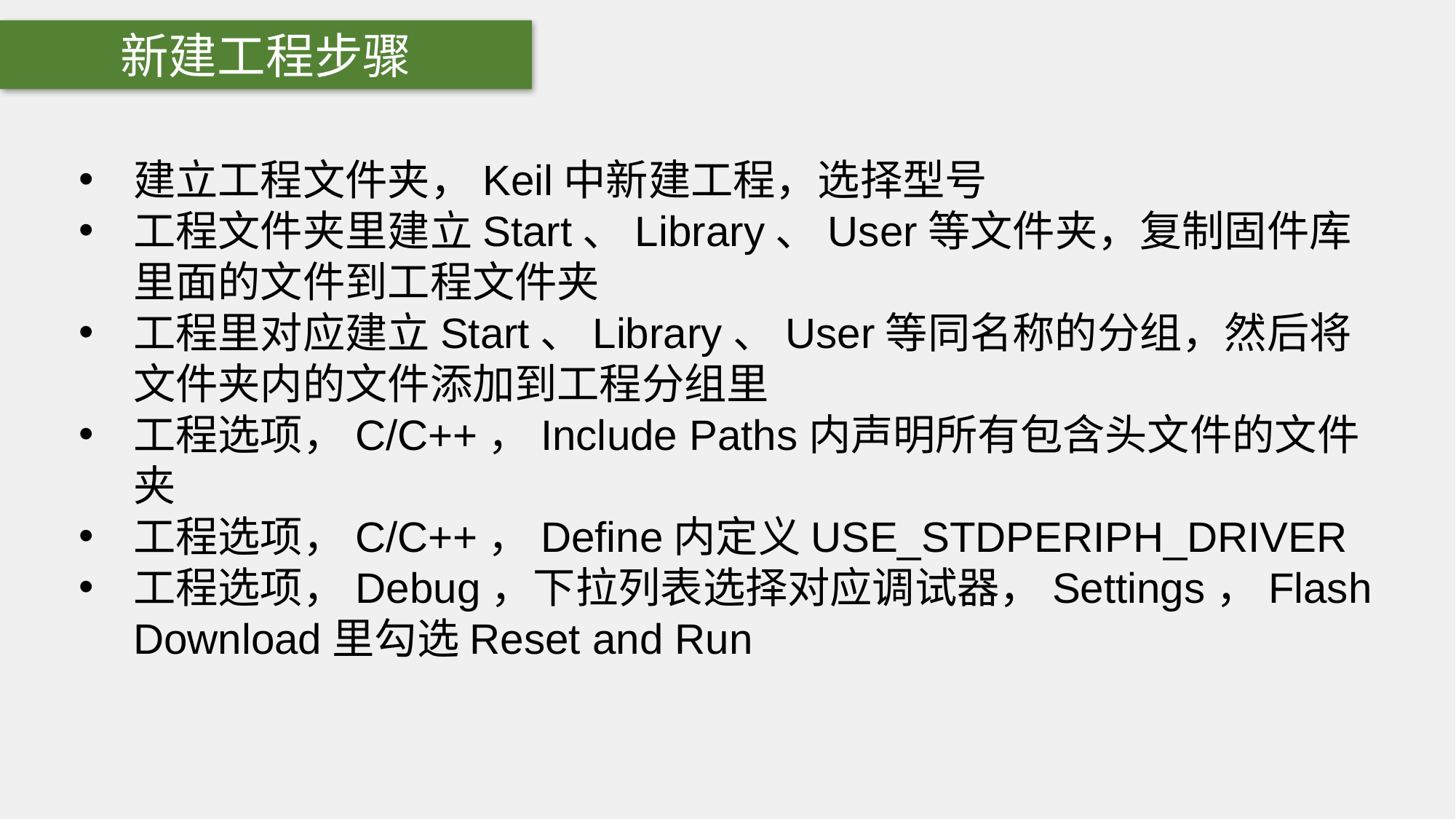

新建工程步骤
建立工程文件夹，Keil中新建工程，选择型号
工程文件夹里建立Start、Library、User等文件夹，复制固件库里面的文件到工程文件夹
工程里对应建立Start、Library、User等同名称的分组，然后将文件夹内的文件添加到工程分组里
工程选项，C/C++，Include Paths内声明所有包含头文件的文件夹
工程选项，C/C++，Define内定义USE_STDPERIPH_DRIVER
工程选项，Debug，下拉列表选择对应调试器，Settings，Flash Download里勾选Reset and Run